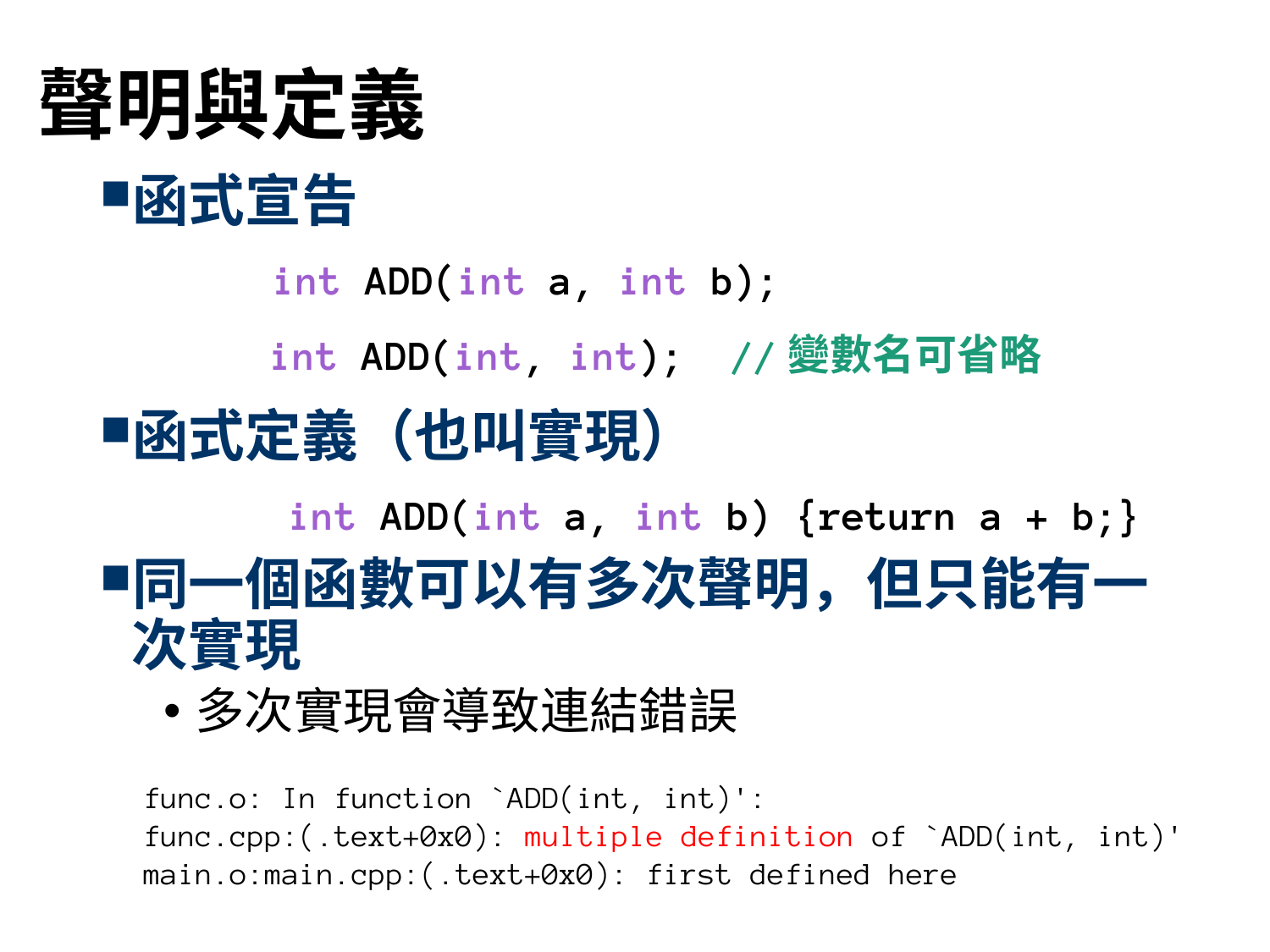

# 聲明與定義
函式宣告

函式定義（也叫實現）

同一個函數可以有多次聲明，但只能有一次實現
多次實現會導致連結錯誤
int ADD(int a, int b);
int ADD(int, int);  //變數名可省略
int ADD(int a, int b) {return a + b;}
func.o: In function `ADD(int, int)':
func.cpp:(.text+0x0): multiple definition of `ADD(int, int)'
main.o:main.cpp:(.text+0x0): first defined here